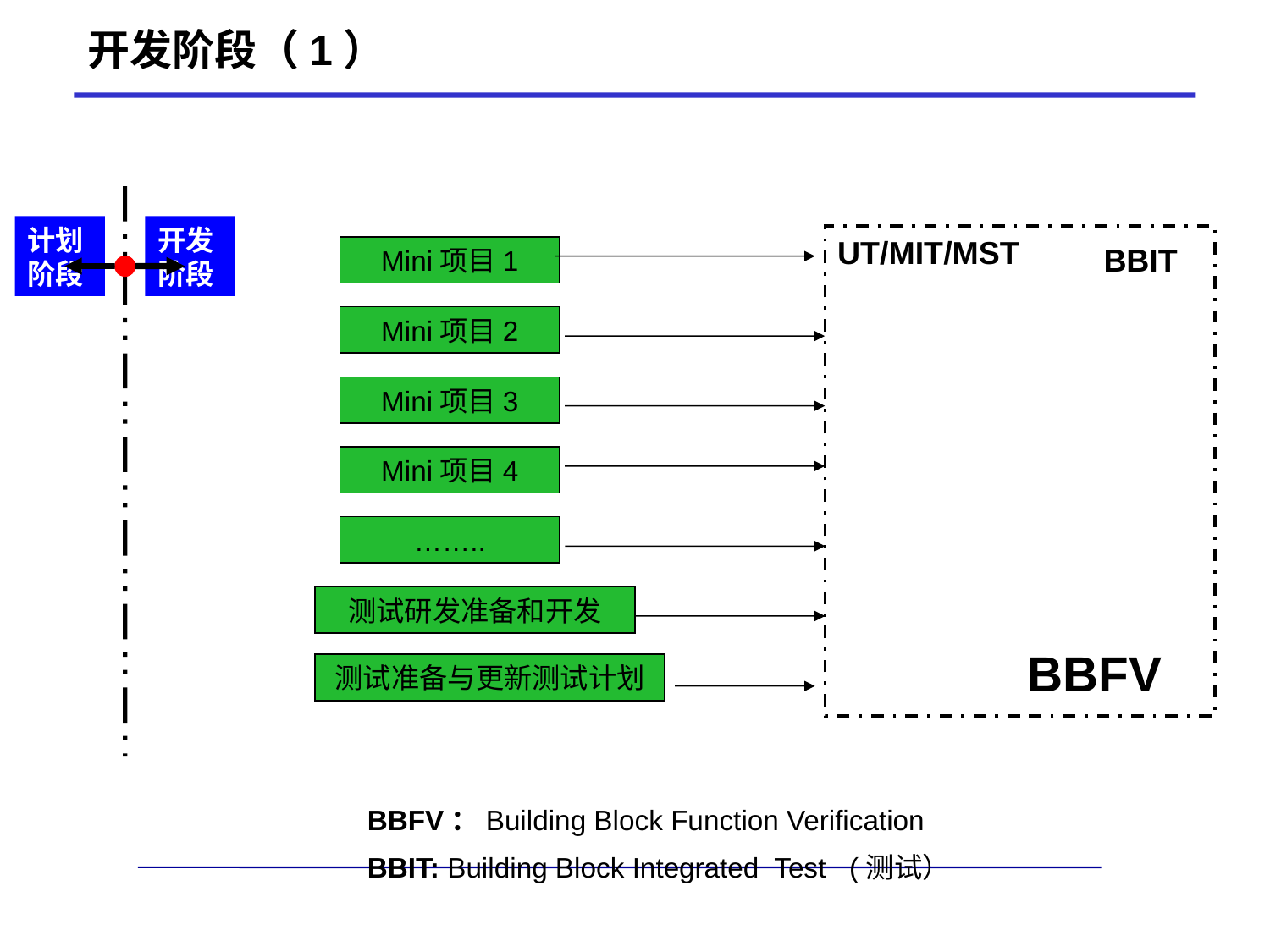

开发阶段（1）

计划阶段
开发阶段

UT/MIT/MST
BBIT
Mini项目1

Mini项目2

Mini项目3

Mini项目4

……..

测试研发准备和开发

BBFV
测试准备与更新测试计划

BBFV：Building Block Function Verification
BBIT: Building Block Integrated  Test   (测试）